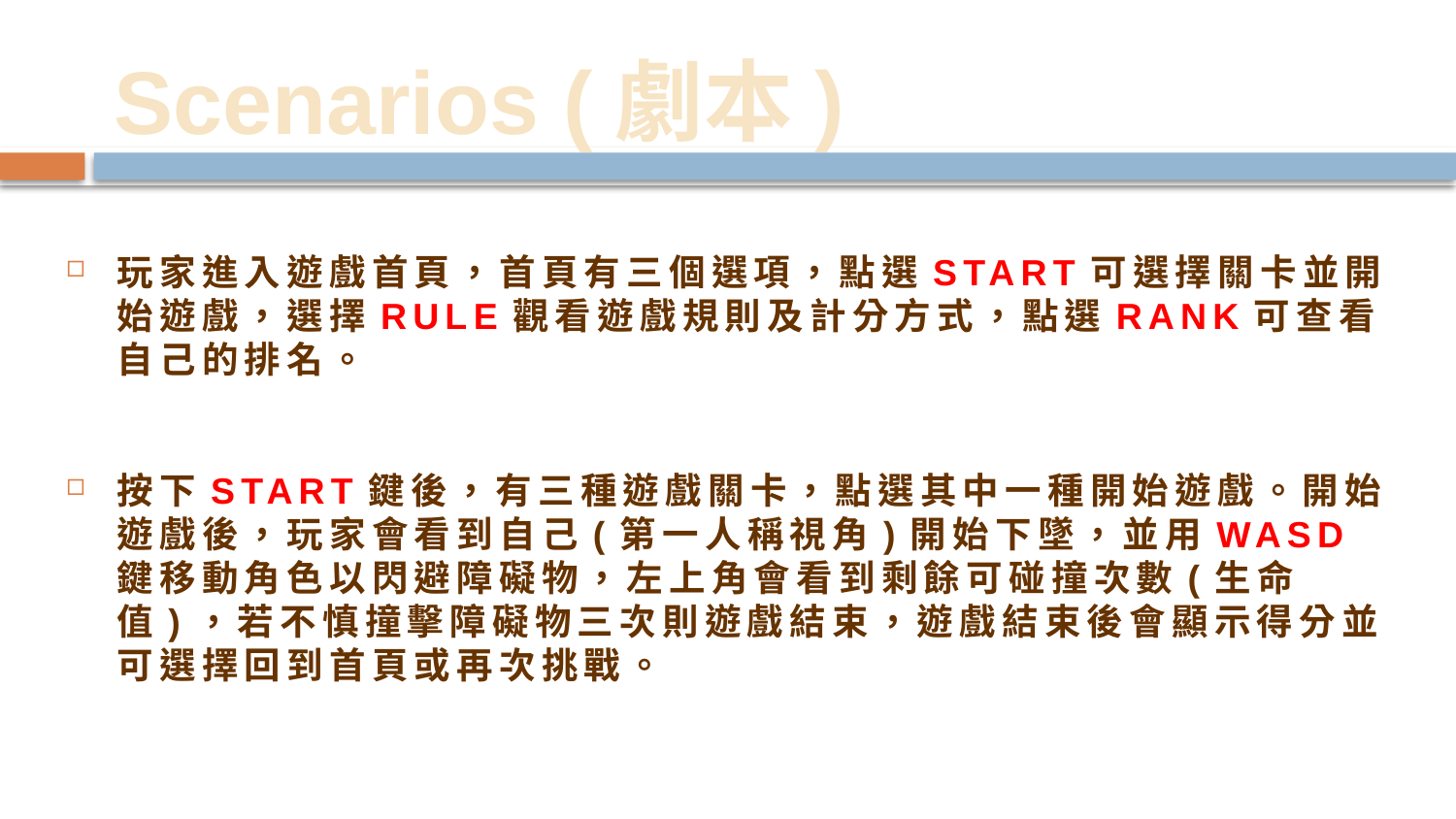

# Scenarios (劇本)

玩家進入遊戲首頁，首頁有三個選項，點選START可選擇關卡並開始遊戲，選擇RULE觀看遊戲規則及計分方式，點選RANK可查看自己的排名。

按下START鍵後，有三種遊戲關卡，點選其中一種開始遊戲。開始遊戲後，玩家會看到自己(第一人稱視角)開始下墜，並用WASD鍵移動角色以閃避障礙物，左上角會看到剩餘可碰撞次數(生命值)，若不慎撞擊障礙物三次則遊戲結束，遊戲結束後會顯示得分並可選擇回到首頁或再次挑戰。